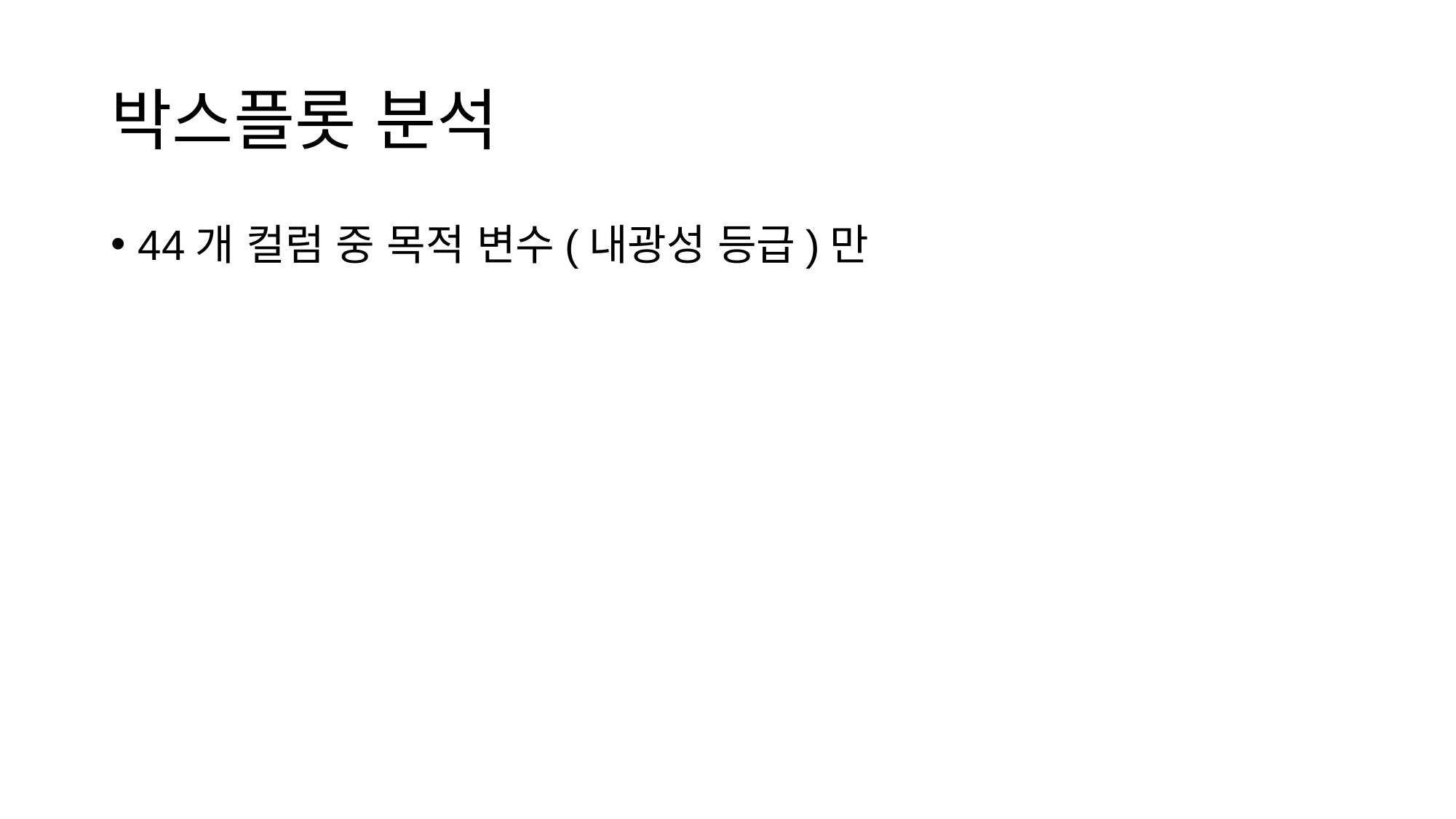

# 박스플롯 분석
44개 컬럼 중 목적 변수(내광성 등급)만